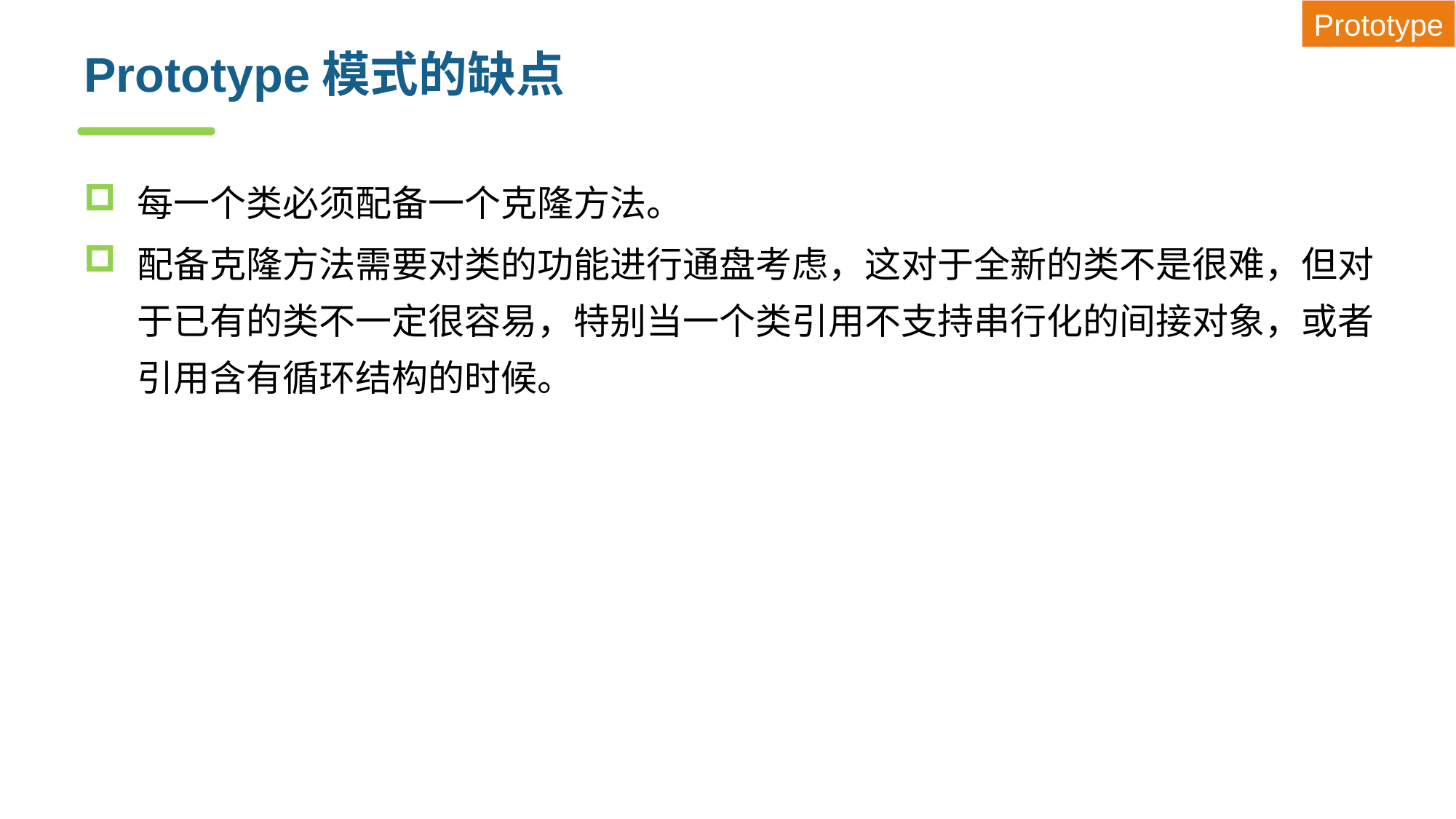

Prototype
# Prototype模式的缺点
每一个类必须配备一个克隆方法。
配备克隆方法需要对类的功能进行通盘考虑，这对于全新的类不是很难，但对于已有的类不一定很容易，特别当一个类引用不支持串行化的间接对象，或者引用含有循环结构的时候。
65